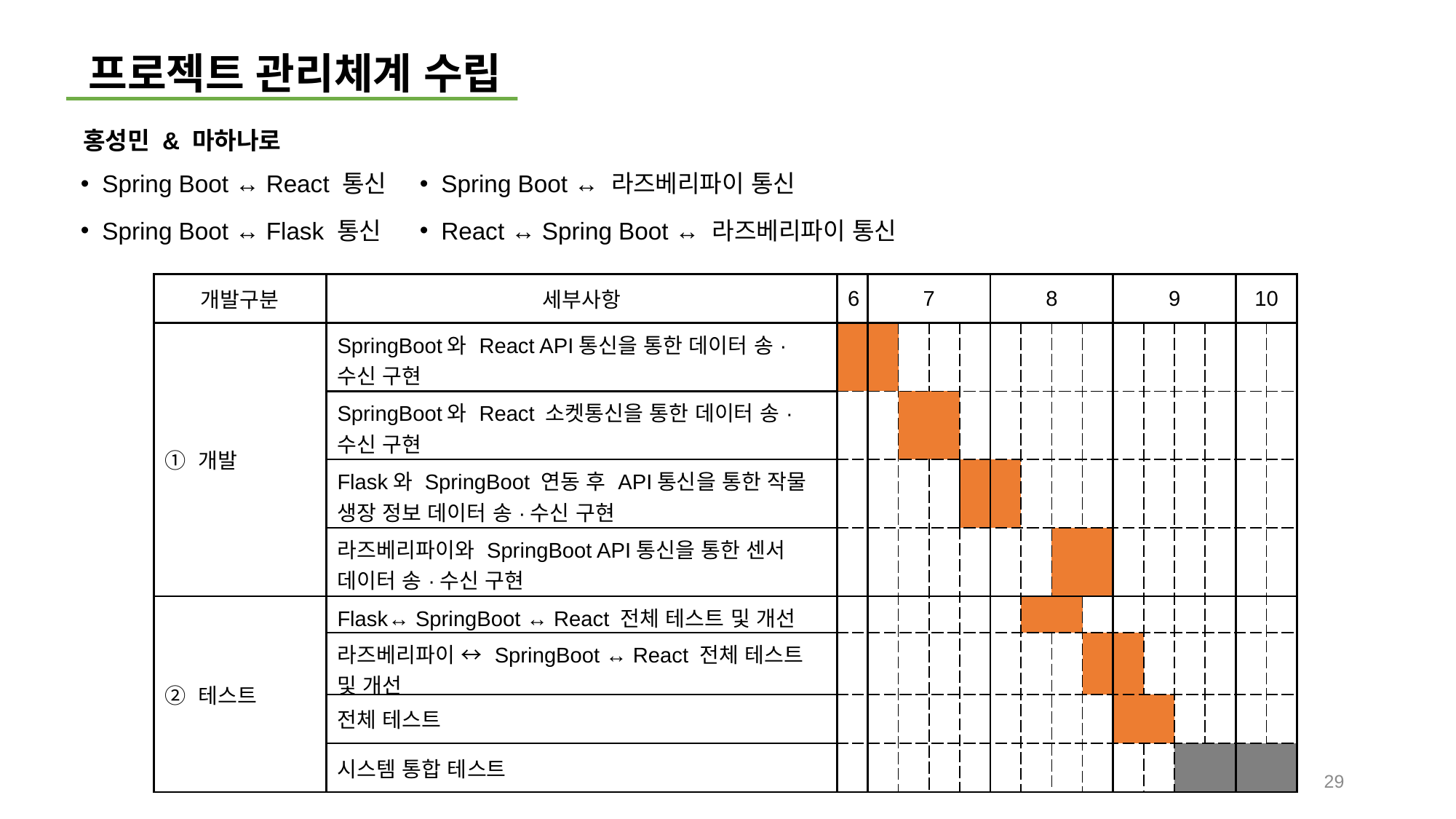

프로젝트 관리체계 수립

홍성민 & 마하나로
Spring Boot ↔ React 통신
Spring Boot ↔ Flask 통신
Spring Boot ↔ 라즈베리파이 통신
React ↔ Spring Boot ↔ 라즈베리파이 통신
| 개발구분 | 세부사항 | 6 | 7 |  |  |  | 8 |  |  |  | 9 |  |  |  | 10 |  |
| --- | --- | --- | --- | --- | --- | --- | --- | --- | --- | --- | --- | --- | --- | --- | --- | --- |
| ① 개발 | SpringBoot와 React API통신을 통한 데이터 송·수신 구현 |  |  |  |  |  |  |  |  |  |  |  |  |  |  |  |
|  | SpringBoot와 React 소켓통신을 통한 데이터 송·수신 구현 |  |  |  |  |  |  |  |  |  |  |  |  |  |  |  |
|  | Flask와 SpringBoot 연동 후 API통신을 통한 작물 생장 정보 데이터 송·수신 구현 |  |  |  |  |  |  |  |  |  |  |  |  |  |  |  |
|  | 라즈베리파이와 SpringBoot API통신을 통한 센서 데이터 송·수신 구현 |  |  |  |  |  |  |  |  |  |  |  |  |  |  |  |
| ② 테스트 | Flask↔ SpringBoot ↔ React 전체 테스트 및 개선 |  |  |  |  |  |  |  |  |  |  |  |  |  |  |  |
|  | 라즈베리파이 ↔ SpringBoot ↔ React 전체 테스트 및 개선 |  |  |  |  |  |  |  |  |  |  |  |  |  |  |  |
|  | 전체 테스트 |  |  |  |  |  |  |  |  |  |  |  |  |  |  |  |
|  | 시스템 통합 테스트 |  |  |  |  |  |  |  |  |  |  |  |  |  |  |  |
29